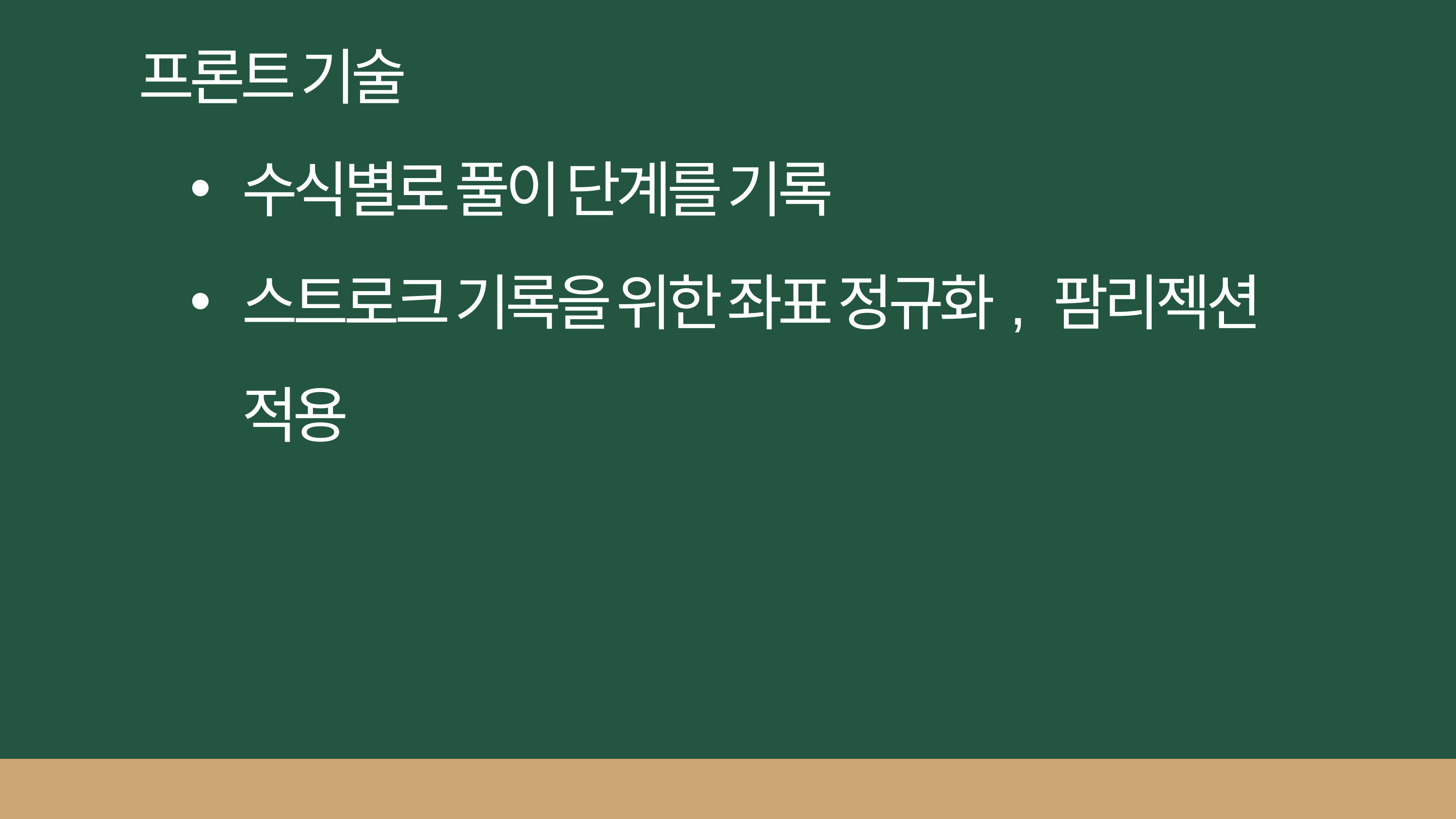

프론트 기술
수식별로 풀이 단계를 기록
스트로크 기록을 위한 좌표 정규화, 팜리젝션 적용